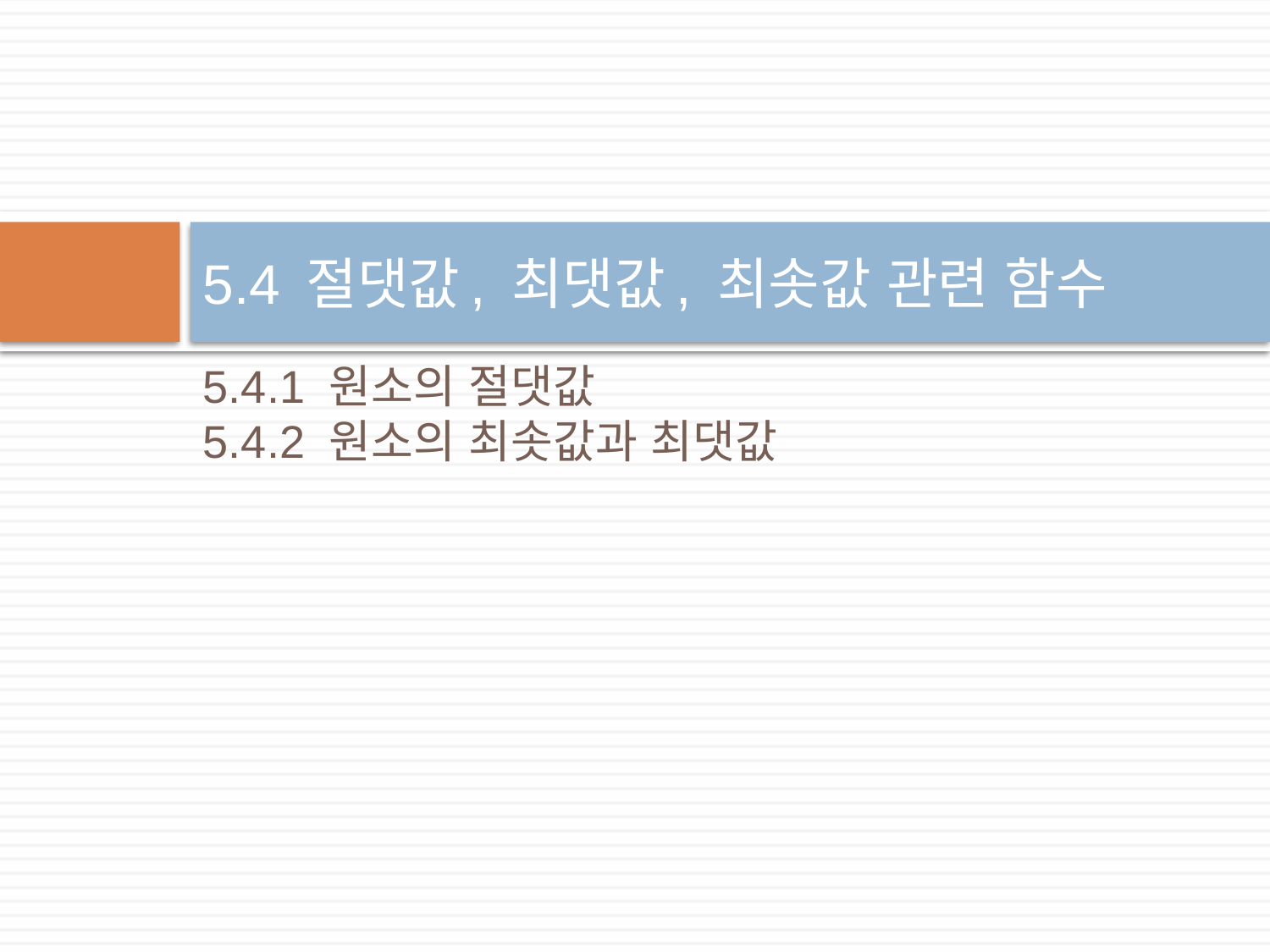

# 5.4 절댓값, 최댓값, 최솟값 관련 함수
5.4.1 원소의 절댓값
5.4.2 원소의 최솟값과 최댓값